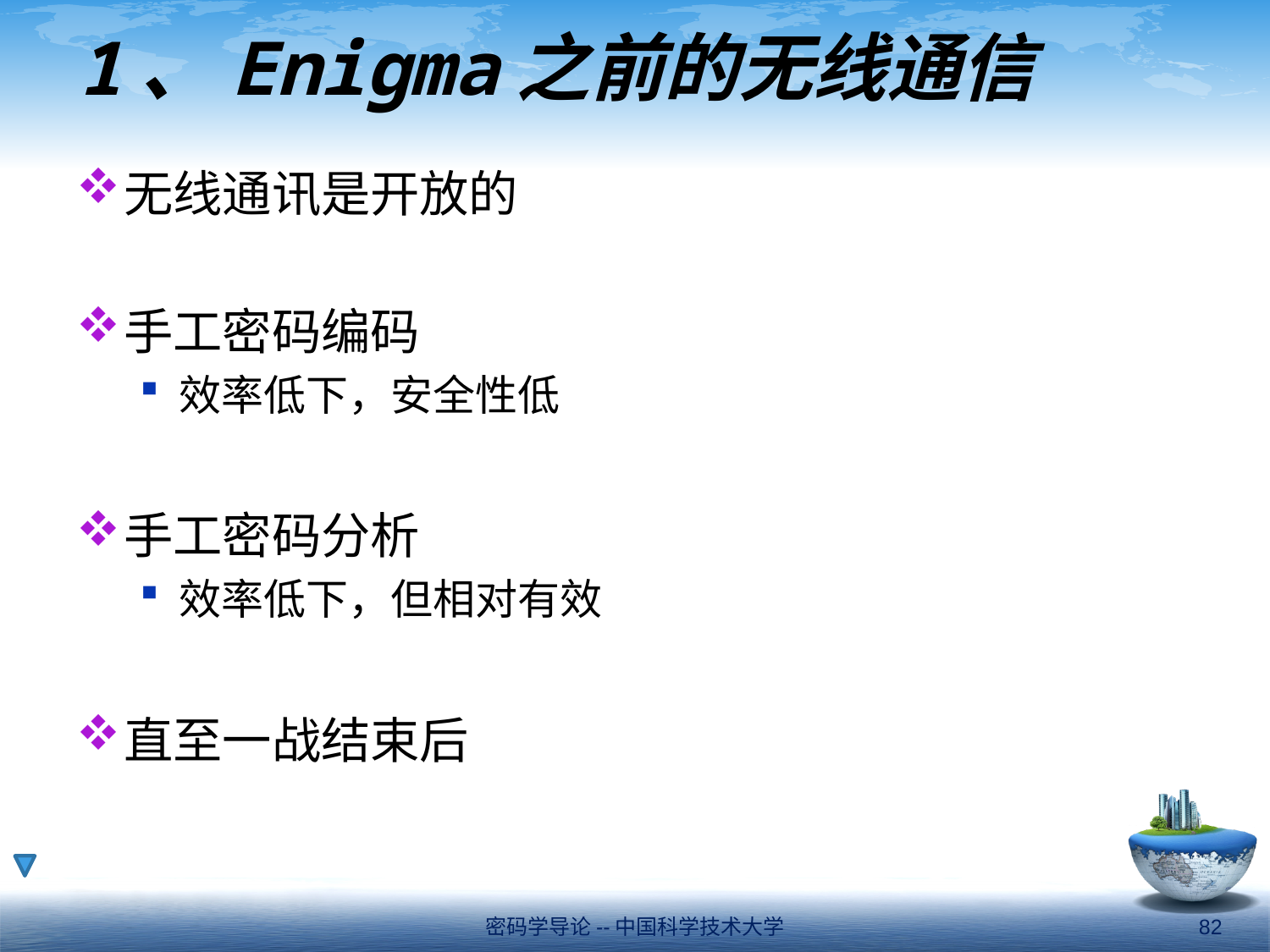

# 1、Enigma之前的无线通信
无线通讯是开放的

手工密码编码
效率低下，安全性低

手工密码分析
效率低下，但相对有效

直至一战结束后

密码学导论--中国科学技术大学
82